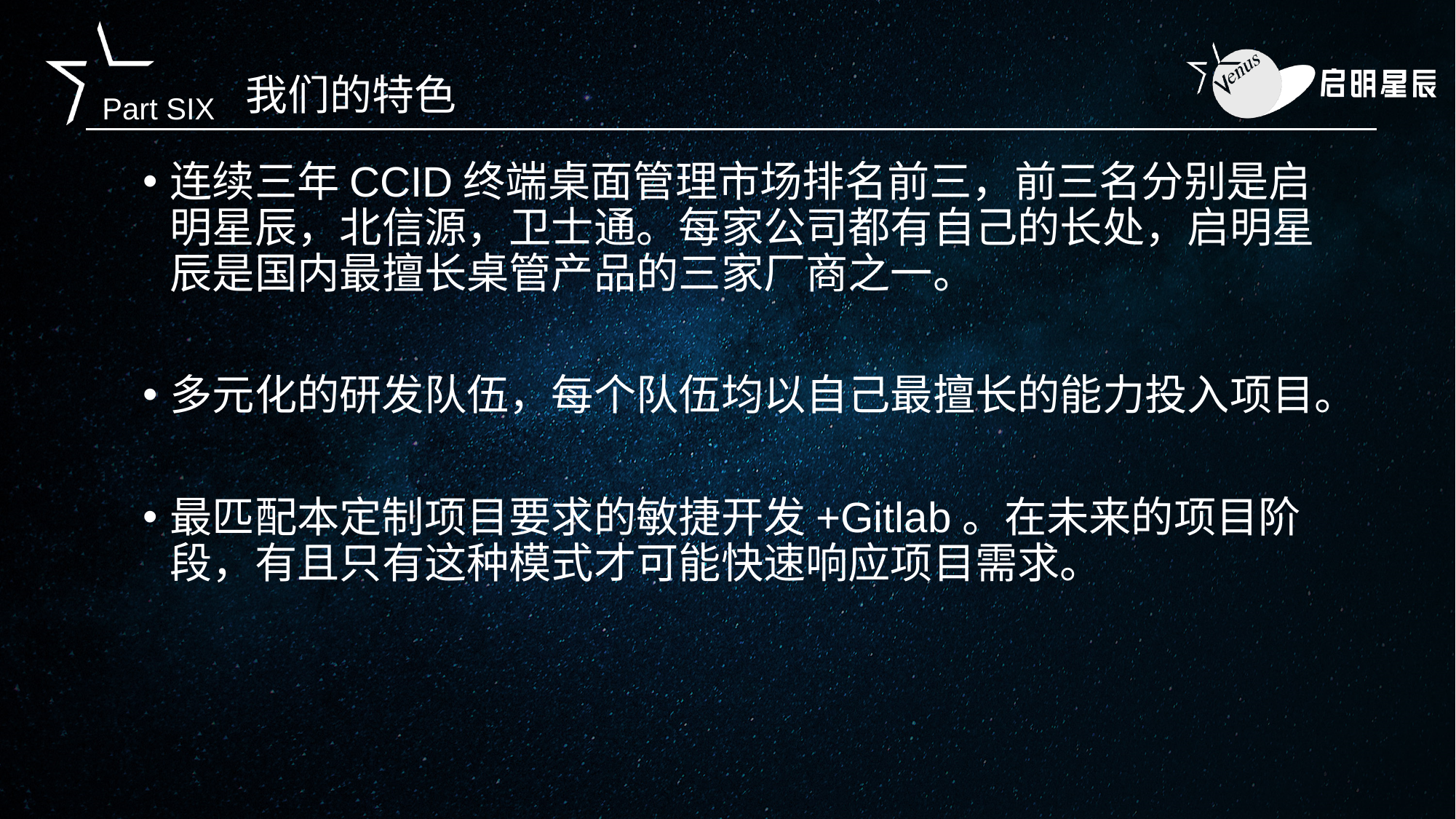

# 我们的特色
连续三年CCID终端桌面管理市场排名前三，前三名分别是启明星辰，北信源，卫士通。每家公司都有自己的长处，启明星辰是国内最擅长桌管产品的三家厂商之一。

多元化的研发队伍，每个队伍均以自己最擅长的能力投入项目。

最匹配本定制项目要求的敏捷开发+Gitlab。在未来的项目阶段，有且只有这种模式才可能快速响应项目需求。